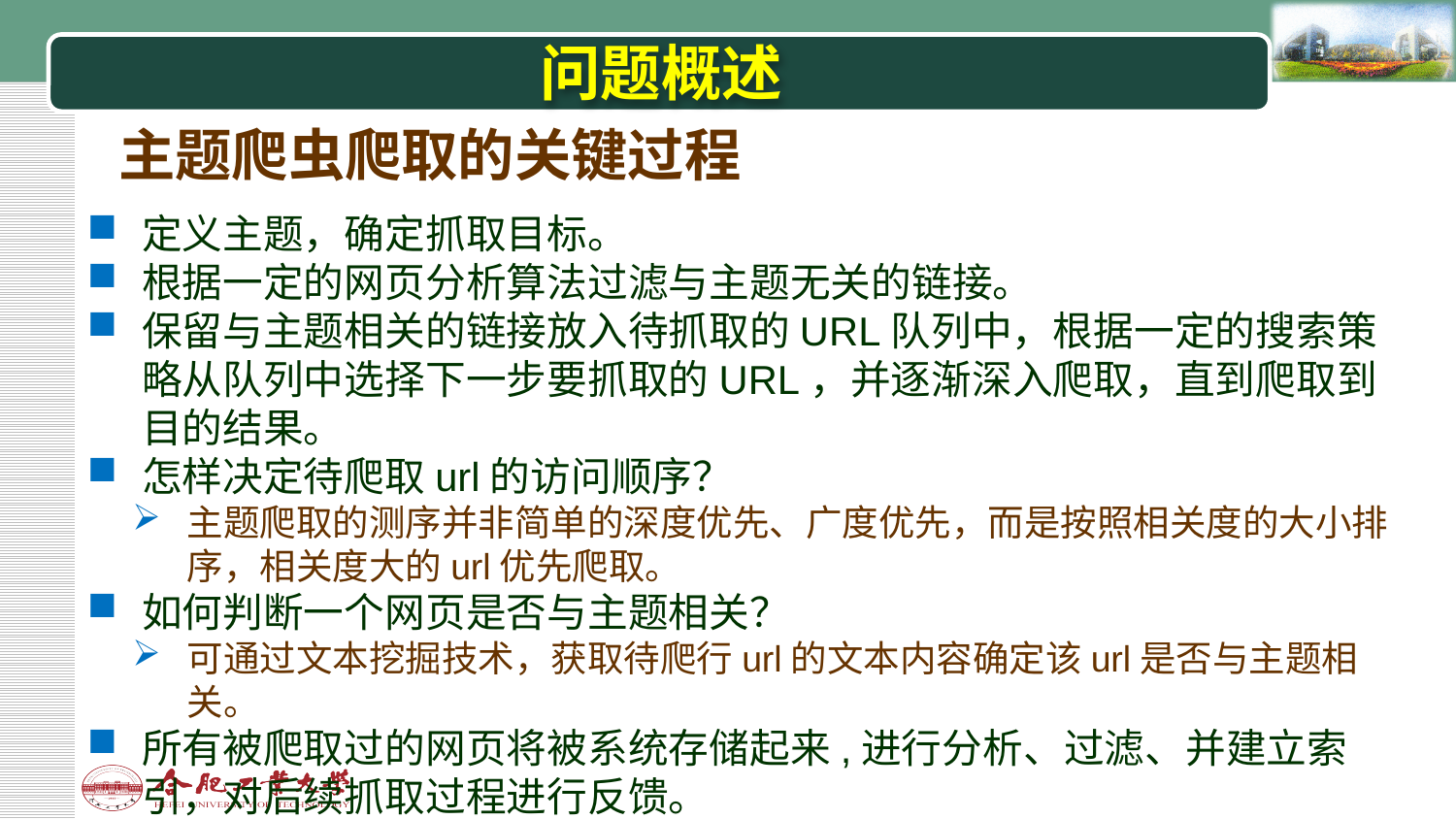

# 问题概述
主题爬虫爬取的关键过程
定义主题，确定抓取目标。
根据一定的网页分析算法过滤与主题无关的链接。
保留与主题相关的链接放入待抓取的URL队列中，根据一定的搜索策略从队列中选择下一步要抓取的URL，并逐渐深入爬取，直到爬取到目的结果。
怎样决定待爬取url的访问顺序？
主题爬取的测序并非简单的深度优先、广度优先，而是按照相关度的大小排序，相关度大的url优先爬取。
如何判断一个网页是否与主题相关？
可通过文本挖掘技术，获取待爬行url的文本内容确定该url是否与主题相关。
所有被爬取过的网页将被系统存储起来,进行分析、过滤、并建立索引，对后续抓取过程进行反馈。